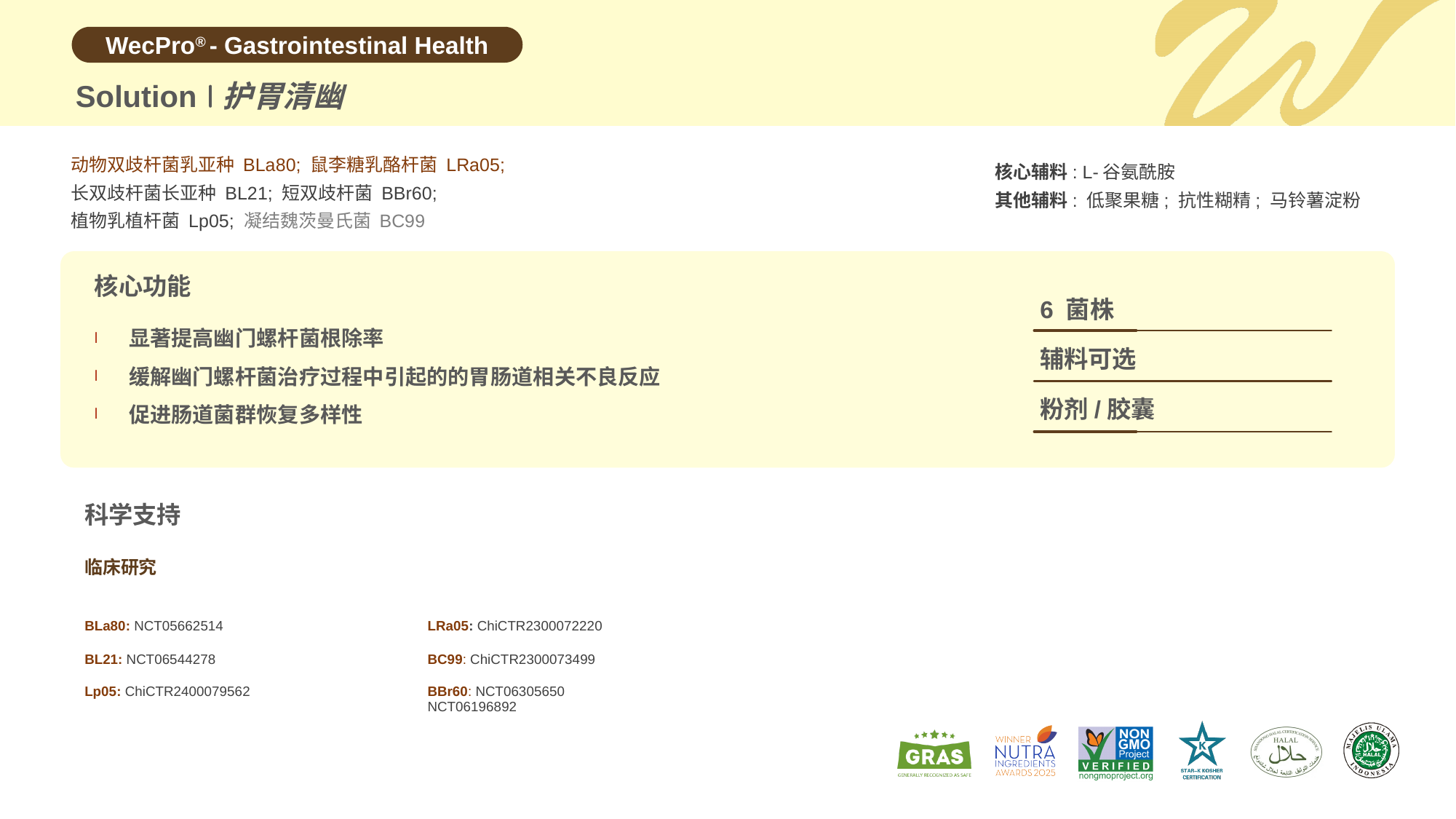

Solution
护胃清幽

动物双歧杆菌乳亚种 BLa80; 鼠李糖乳酪杆菌 LRa05;
长双歧杆菌长亚种 BL21; 短双歧杆菌 BBr60;
植物乳植杆菌 Lp05; 凝结魏茨曼氏菌 BC99

核心辅料: L-谷氨酰胺
其他辅料: 低聚果糖; 抗性糊精; 马铃薯淀粉

核心功能
6 菌株
显著提高幽门螺杆菌根除率
缓解幽门螺杆菌治疗过程中引起的的胃肠道相关不良反应
促进肠道菌群恢复多样性

辅料可选
粉剂/胶囊
科学支持
临床研究
| BLa80: NCT05662514 | LRa05: ChiCTR2300072220 |
| --- | --- |
| BL21: NCT06544278 | BC99: ChiCTR2300073499 |
| Lp05: ChiCTR2400079562 | BBr60: NCT06305650 NCT06196892 |
|  |  |